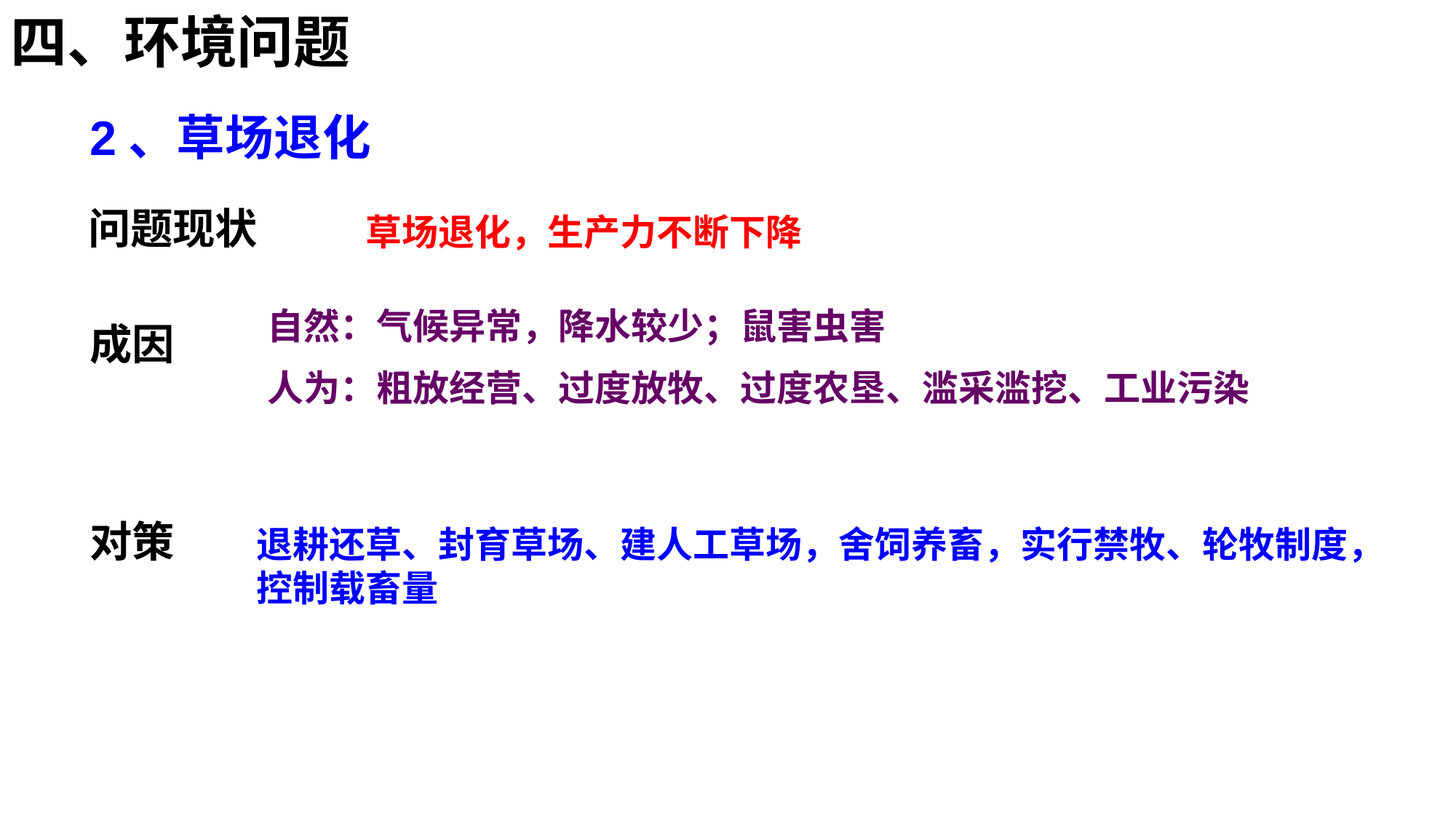

四、环境问题
2、草场退化
问题现状
草场退化，生产力不断下降
自然：气候异常，降水较少；鼠害虫害
人为：粗放经营、过度放牧、过度农垦、滥采滥挖、工业污染
成因
对策
退耕还草、封育草场、建人工草场，舍饲养畜，实行禁牧、轮牧制度，控制载畜量